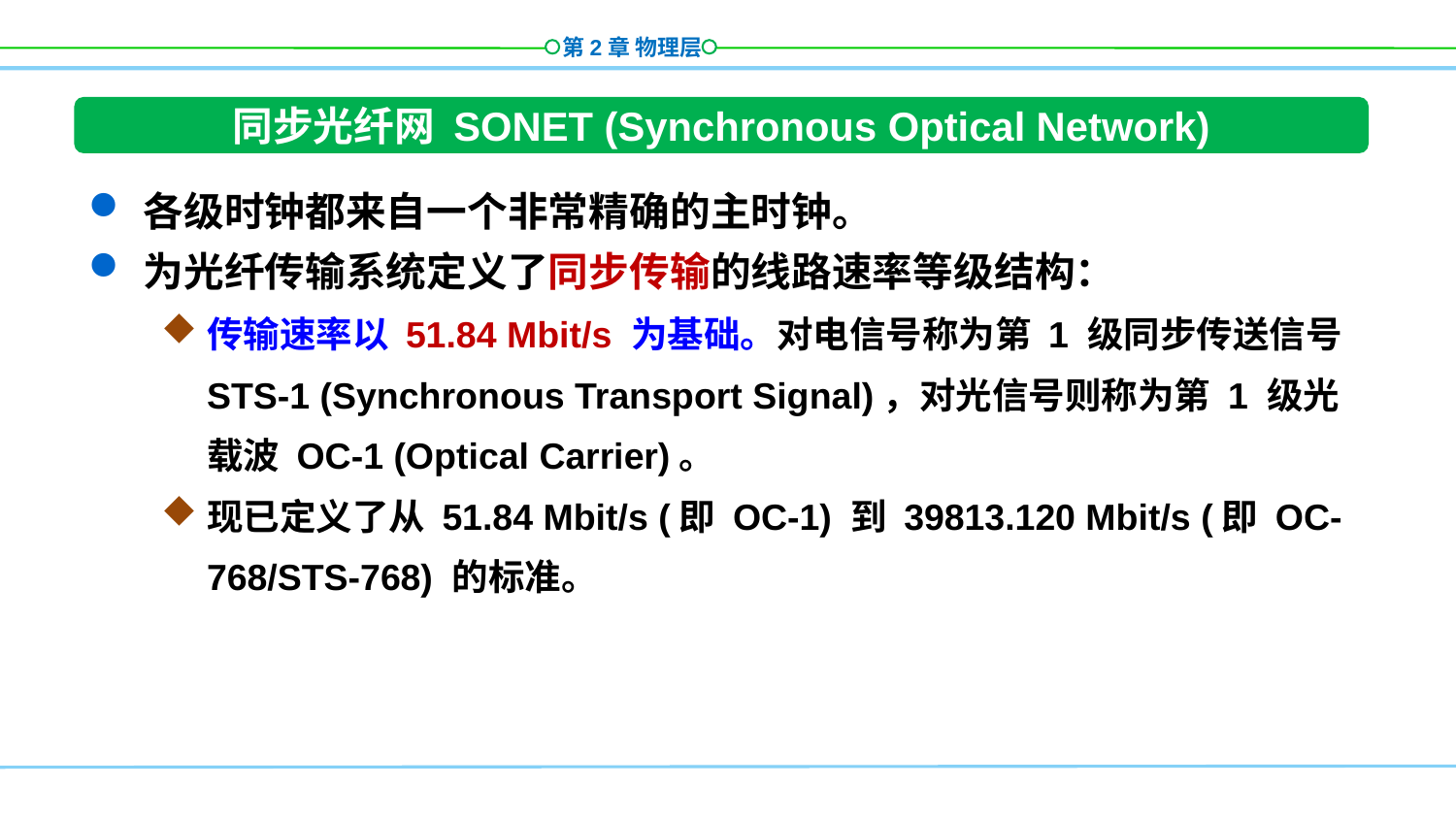

同步光纤网 SONET (Synchronous Optical Network)
各级时钟都来自一个非常精确的主时钟。
为光纤传输系统定义了同步传输的线路速率等级结构：
传输速率以 51.84 Mbit/s 为基础。对电信号称为第 1 级同步传送信号 STS-1 (Synchronous Transport Signal)，对光信号则称为第 1 级光载波 OC-1 (Optical Carrier)。
现已定义了从 51.84 Mbit/s (即 OC-1) 到 39813.120 Mbit/s (即 OC-768/STS-768) 的标准。